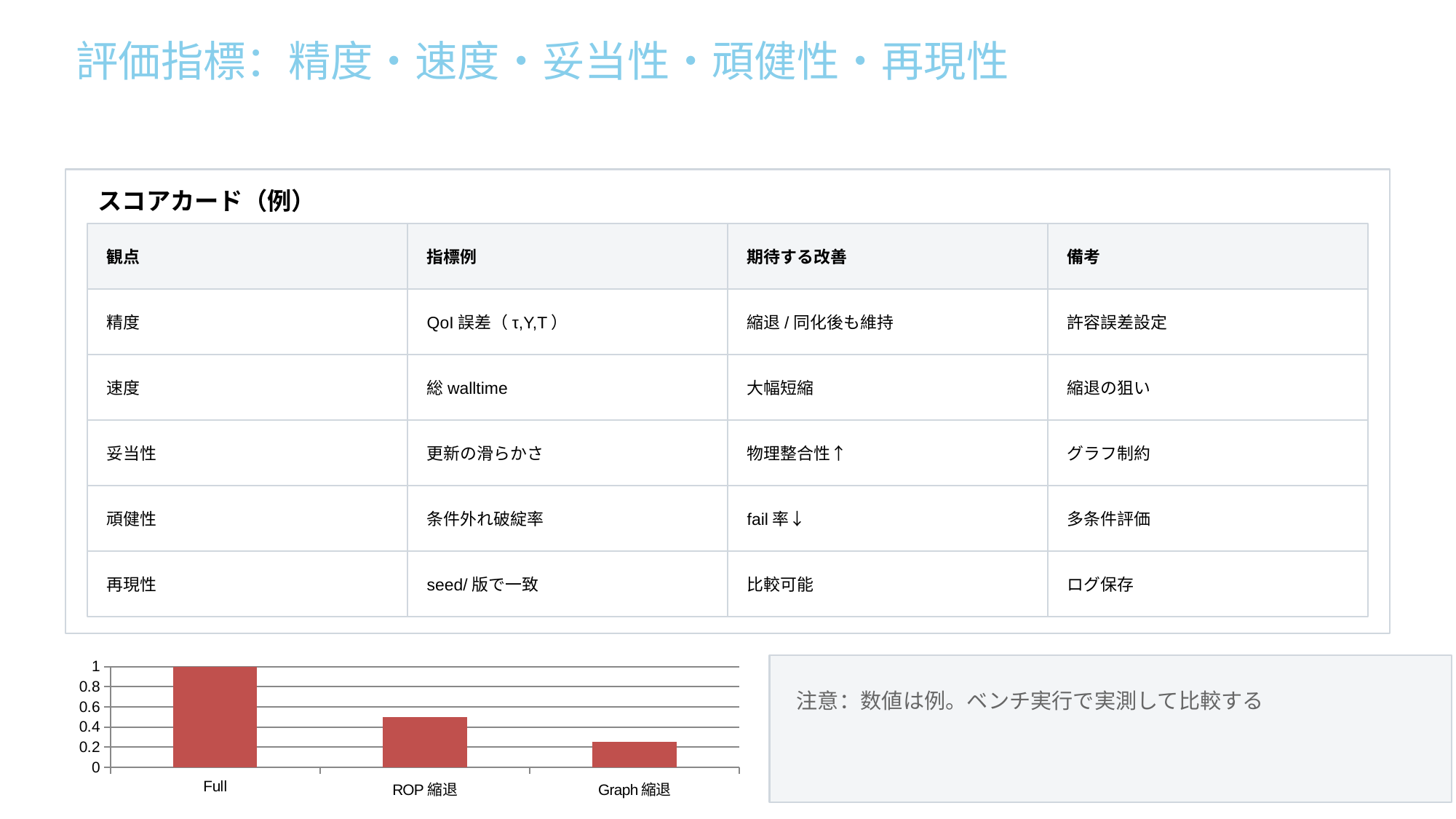

評価指標：精度・速度・妥当性・頑健性・再現性

スコアカード（例）

観点
指標例
期待する改善
備考

精度
QoI誤差（τ,Y,T）
縮退/同化後も維持
許容誤差設定

速度
総walltime
大幅短縮
縮退の狙い

妥当性
更新の滑らかさ
物理整合性↑
グラフ制約

頑健性
条件外れ破綻率
fail率↓
多条件評価

再現性
seed/版で一致
比較可能
ログ保存

### Chart

| Category | relative |
|---|---|
| Full | 1.0 |
| ROP縮退 | 0.5 |
| Graph縮退 | 0.25 |
注意：数値は例。ベンチ実行で実測して比較する
28/30